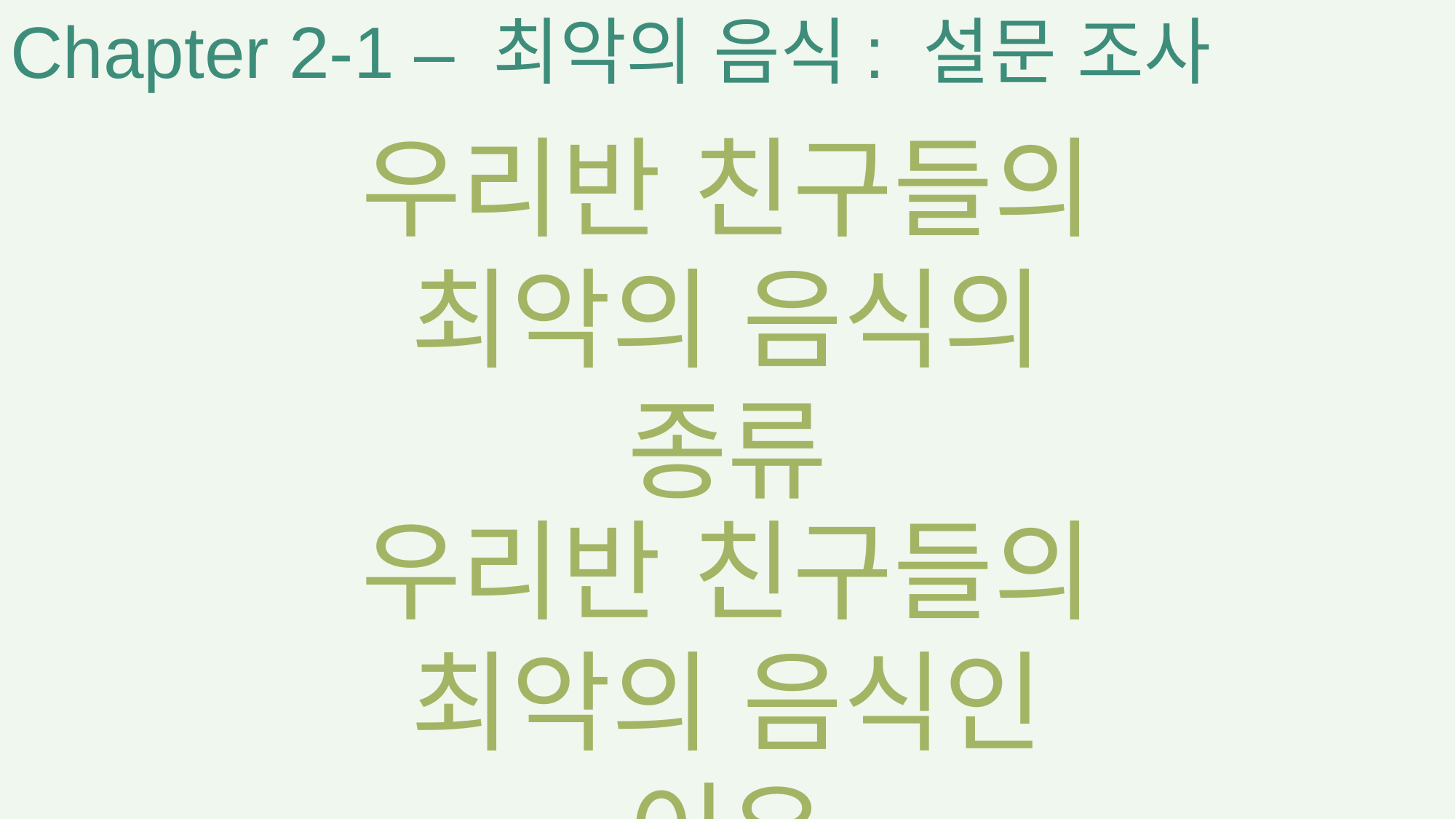

Chapter 2-1 – 최악의 음식: 설문 조사
우리반 친구들의
최악의 음식의 종류
우리반 친구들의
최악의 음식인 이유